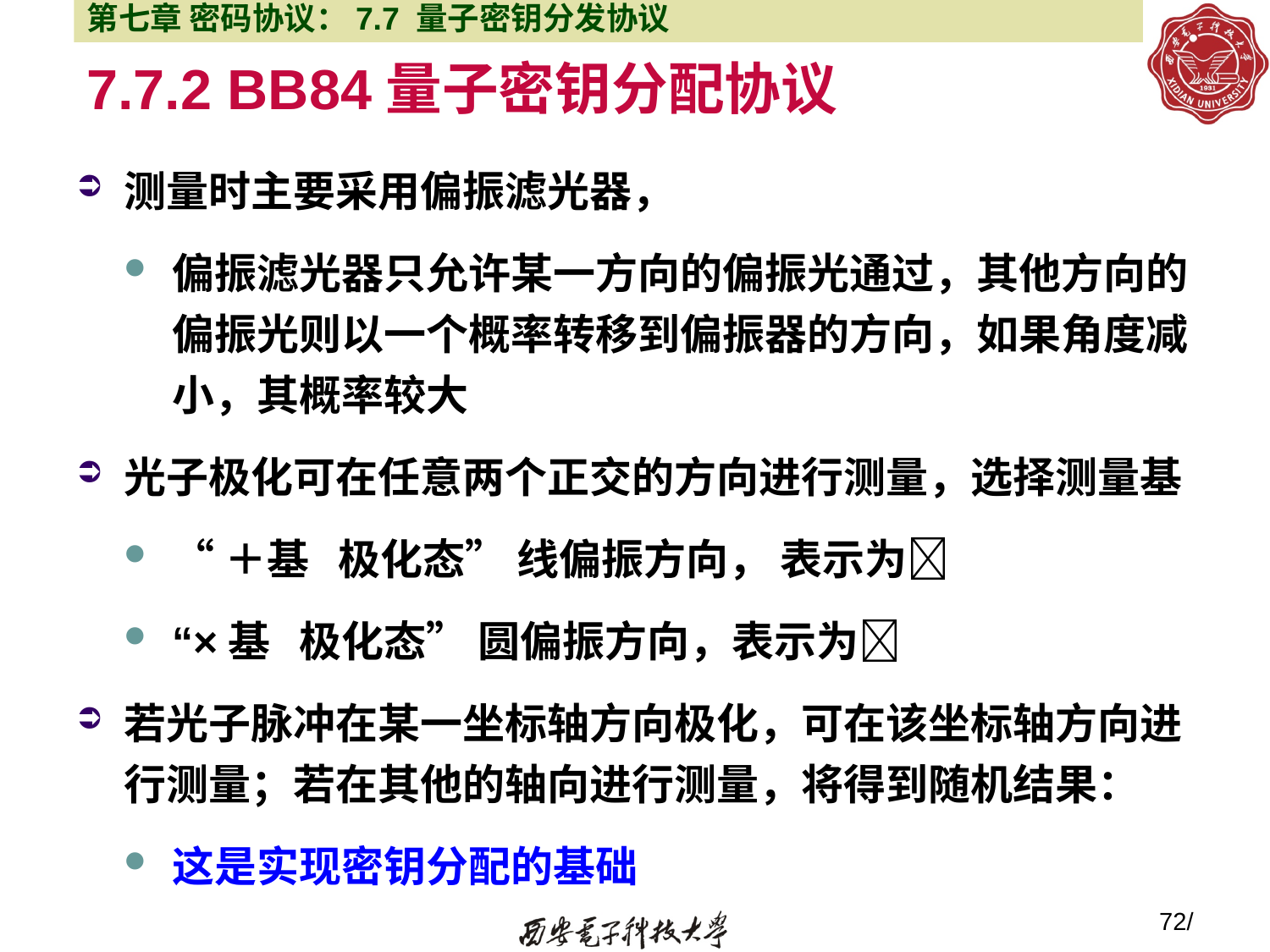

第七章 密码协议：7.7 量子密钥分发协议
# 7.7.2 BB84量子密钥分配协议
测量时主要采用偏振滤光器，
偏振滤光器只允许某一方向的偏振光通过，其他方向的偏振光则以一个概率转移到偏振器的方向，如果角度减小，其概率较大
光子极化可在任意两个正交的方向进行测量，选择测量基
“＋基   极化态” 线偏振方向， 表示为⊥
“×基   极化态” 圆偏振方向，表示为Ο
若光子脉冲在某一坐标轴方向极化，可在该坐标轴方向进行测量；若在其他的轴向进行测量，将得到随机结果：
这是实现密钥分配的基础
72/